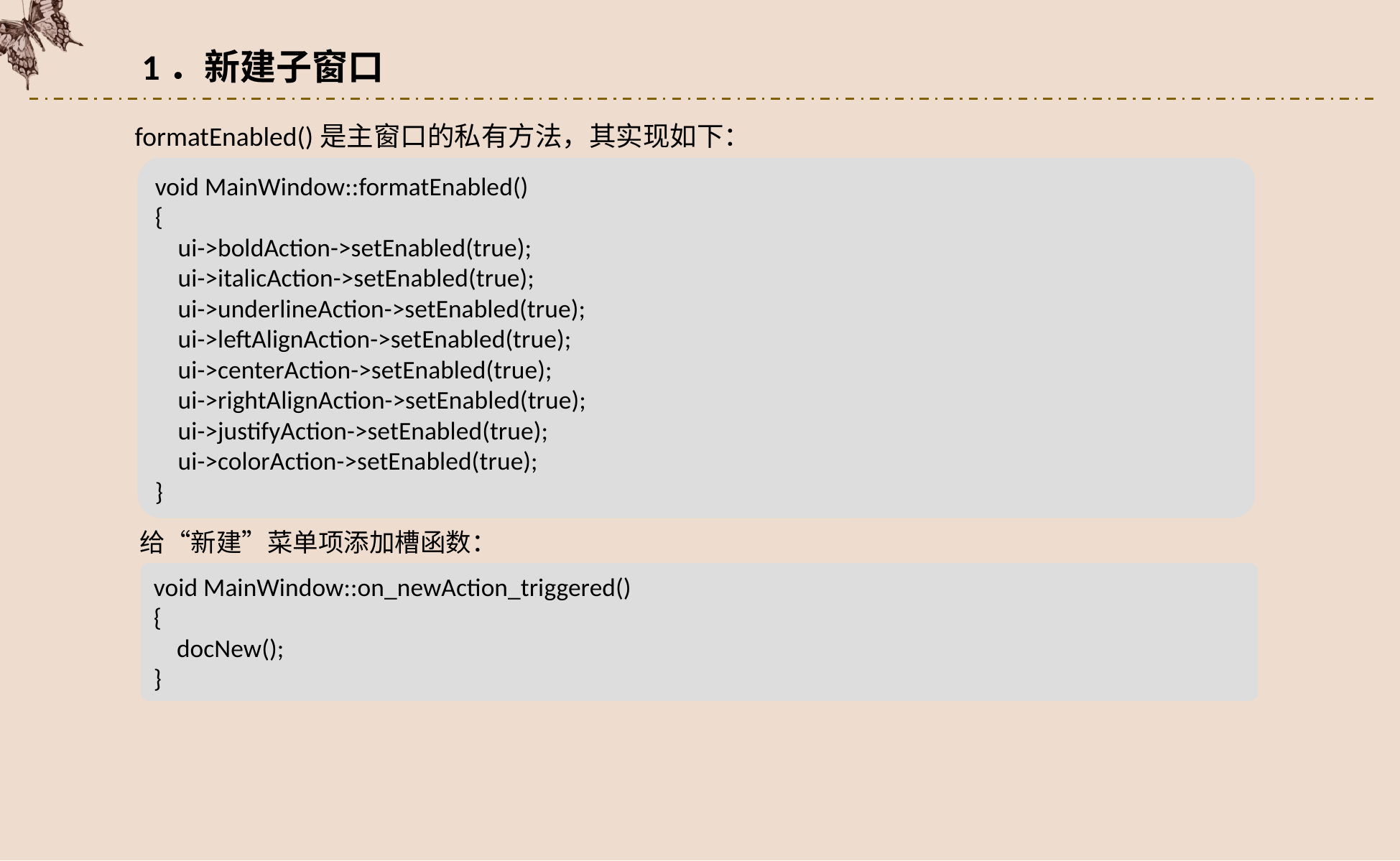

1．新建子窗口
formatEnabled()是主窗口的私有方法，其实现如下：
void MainWindow::formatEnabled()
{
    ui->boldAction->setEnabled(true);
    ui->italicAction->setEnabled(true);
    ui->underlineAction->setEnabled(true);
    ui->leftAlignAction->setEnabled(true);
    ui->centerAction->setEnabled(true);
    ui->rightAlignAction->setEnabled(true);
    ui->justifyAction->setEnabled(true);
    ui->colorAction->setEnabled(true);
}
给“新建”菜单项添加槽函数：
void MainWindow::on_newAction_triggered()
{
    docNew();
}